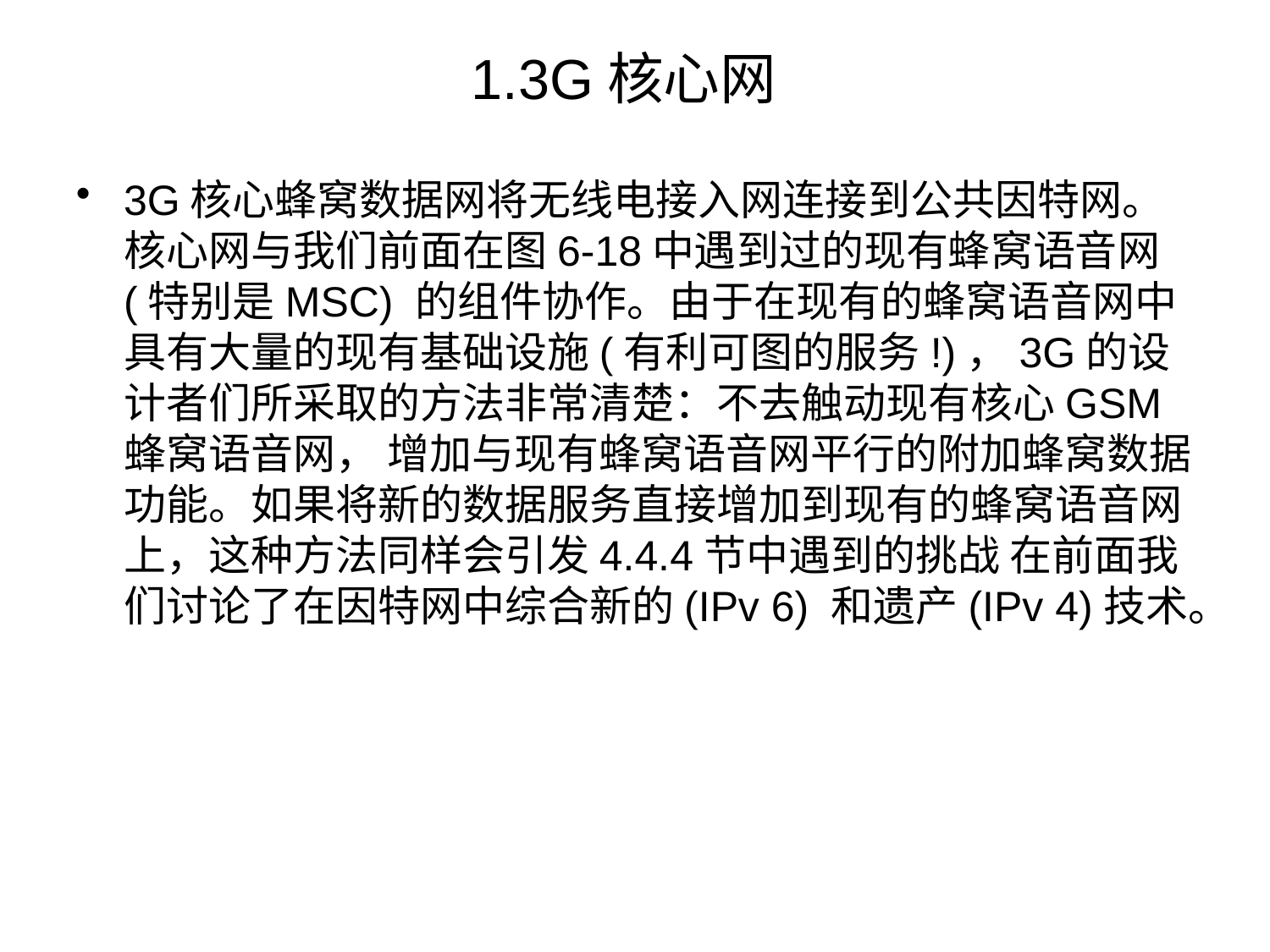

# 1.3G核心网
3G核心蜂窝数据网将无线电接入网连接到公共因特网。核心网与我们前面在图6-18中遇到过的现有蜂窝语音网(特别是MSC) 的组件协作。由于在现有的蜂窝语音网中具有大量的现有基础设施(有利可图的服务!)，3G的设计者们所采取的方法非常清楚：不去触动现有核心GSM蜂窝语音网， 增加与现有蜂窝语音网平行的附加蜂窝数据功能。如果将新的数据服务直接增加到现有的蜂窝语音网上，这种方法同样会引发4.4.4节中遇到的挑战 在前面我们讨论了在因特网中综合新的(IPv 6) 和遗产(IPv 4)技术。